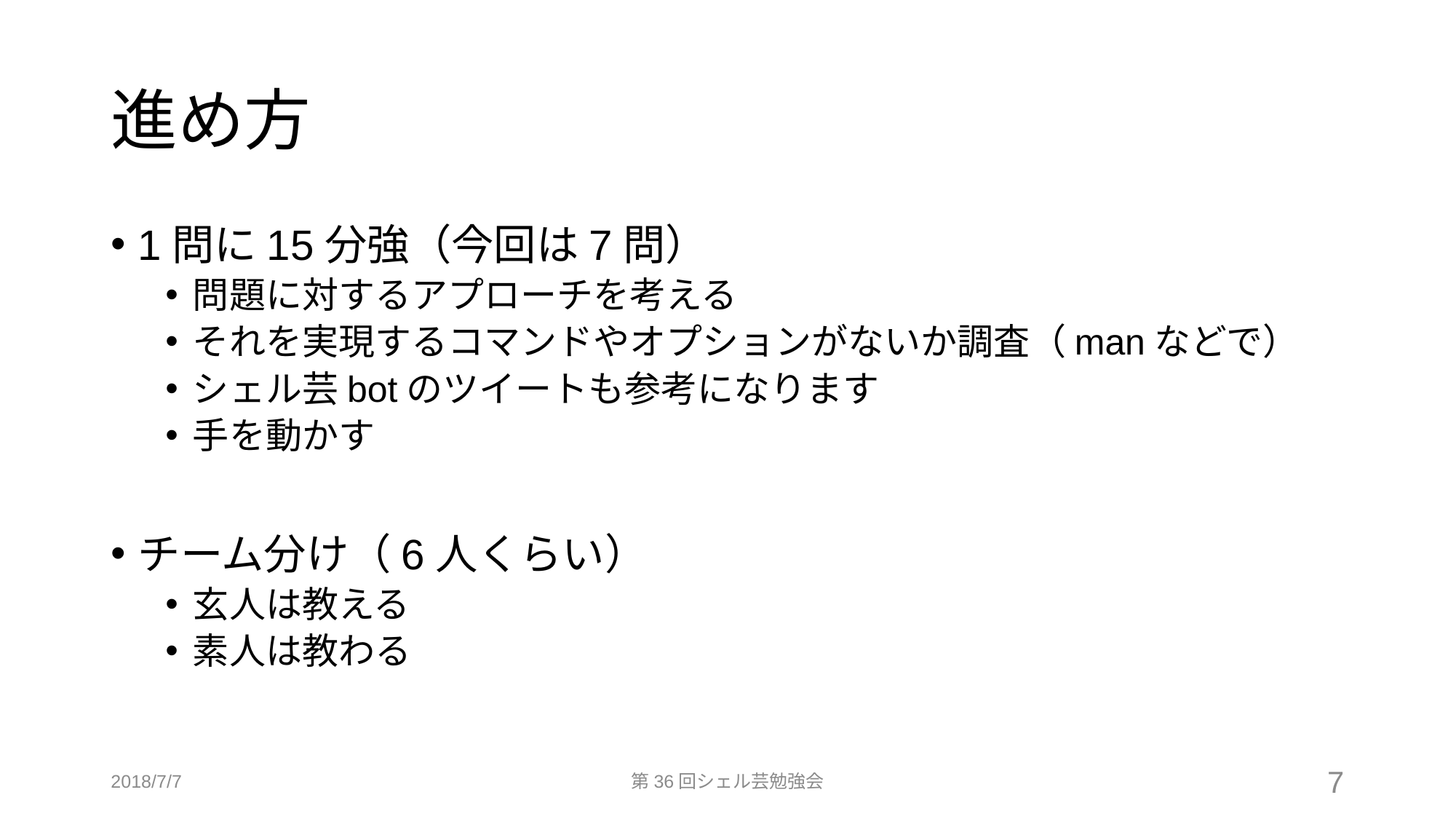

# 進め方
1問に15分強（今回は7問）
問題に対するアプローチを考える
それを実現するコマンドやオプションがないか調査（manなどで）
シェル芸botのツイートも参考になります
手を動かす

チーム分け（6人くらい）
玄人は教える
素人は教わる

2018/7/7
第36回シェル芸勉強会
7